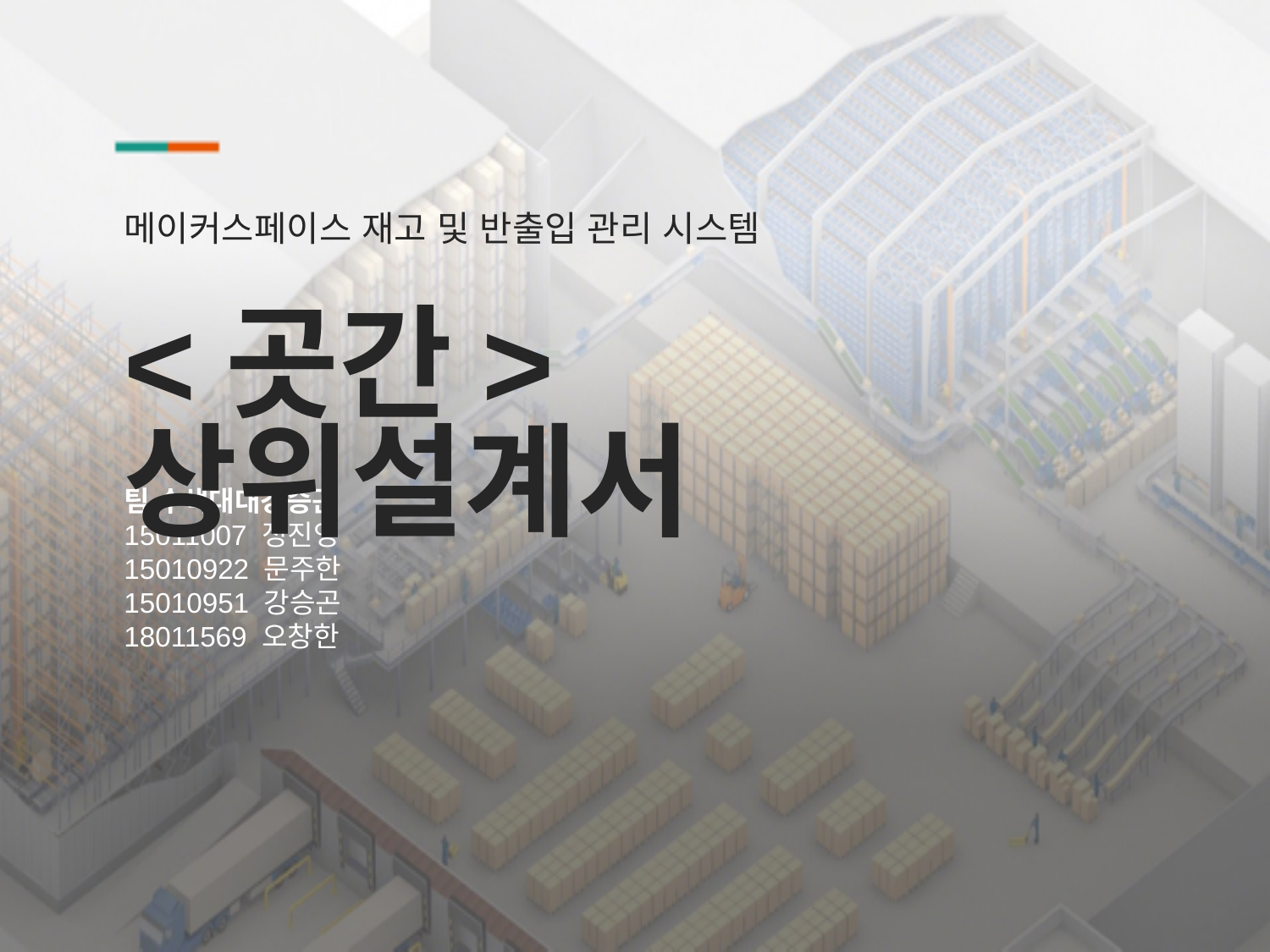

메이커스페이스 재고 및 반출입 관리 시스템
<곳간> 상위설계서
팀 수색대대강승곤
15011007 정진영
15010922 문주한
15010951 강승곤
18011569 오창한